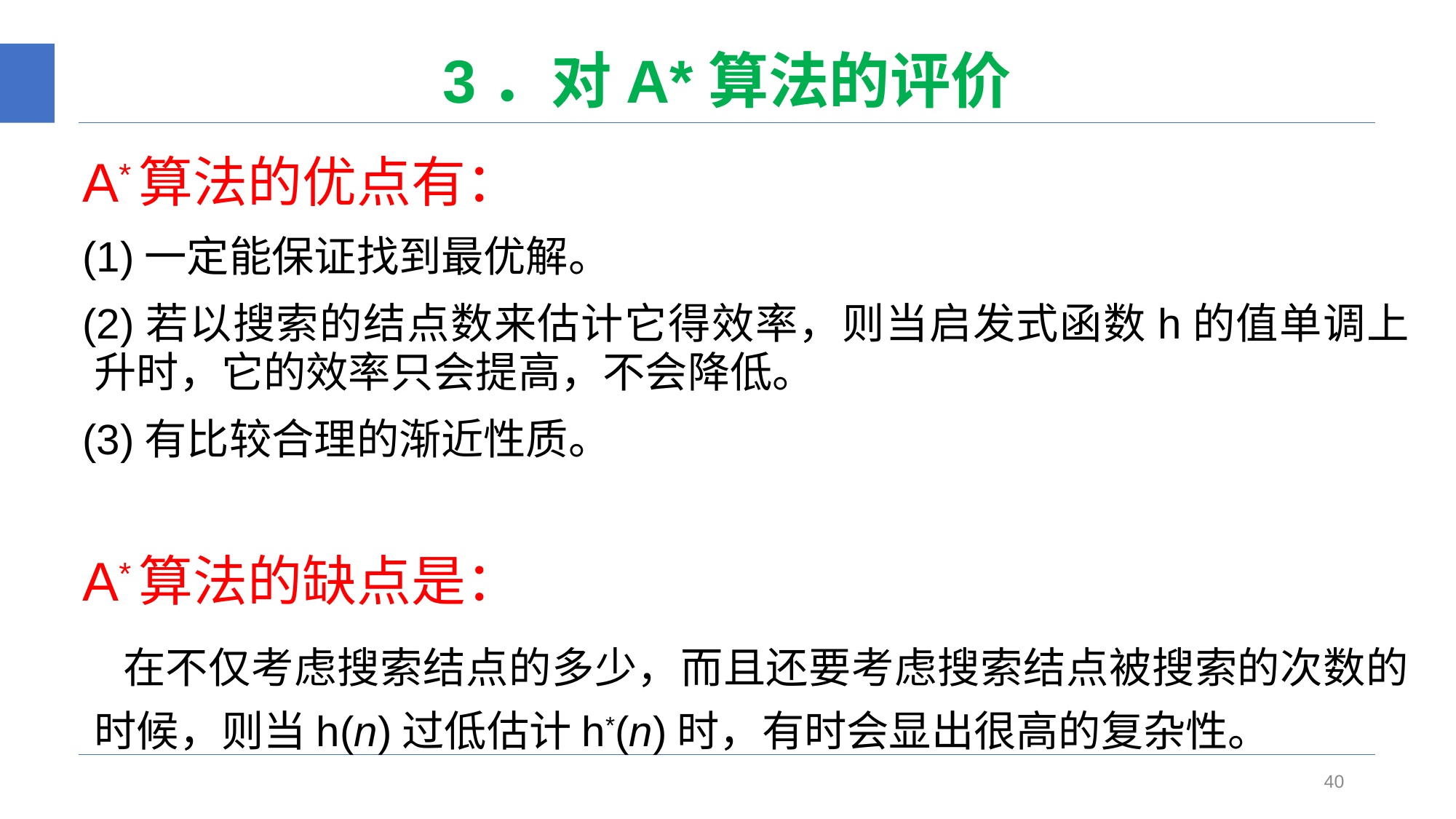

# 3．对A*算法的评价
A*算法的优点有：
(1)一定能保证找到最优解。
(2)若以搜索的结点数来估计它得效率，则当启发式函数h的值单调上升时，它的效率只会提高，不会降低。
(3)有比较合理的渐近性质。

A*算法的缺点是：
   在不仅考虑搜索结点的多少，而且还要考虑搜索结点被搜索的次数的时候，则当h(n)过低估计h*(n)时，有时会显出很高的复杂性。

40